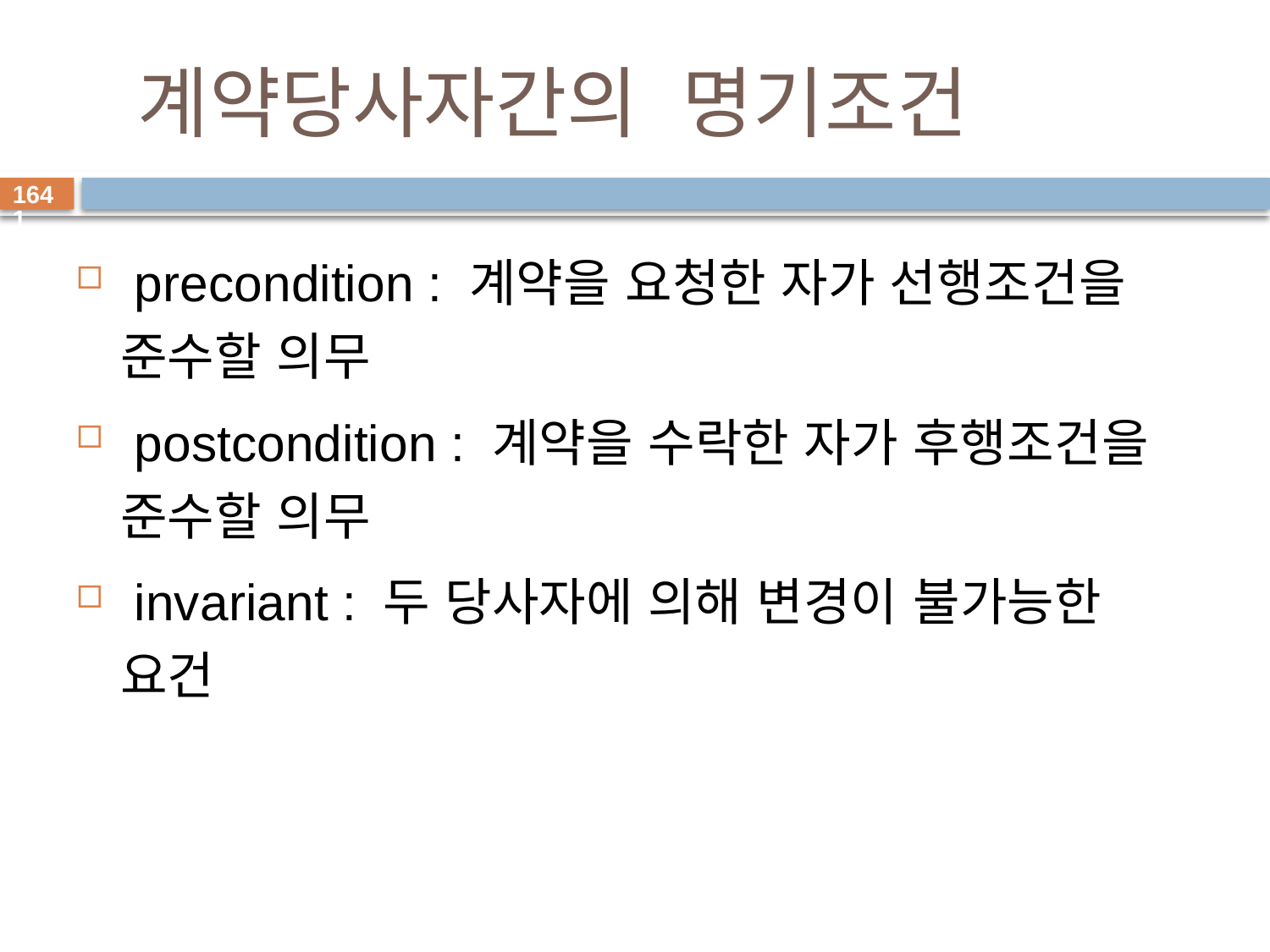

# 계약당사자간의  명기조건
1641
 precondition : 계약을 요청한 자가 선행조건을 준수할 의무
 postcondition : 계약을 수락한 자가 후행조건을 준수할 의무
 invariant : 두 당사자에 의해 변경이 불가능한 요건